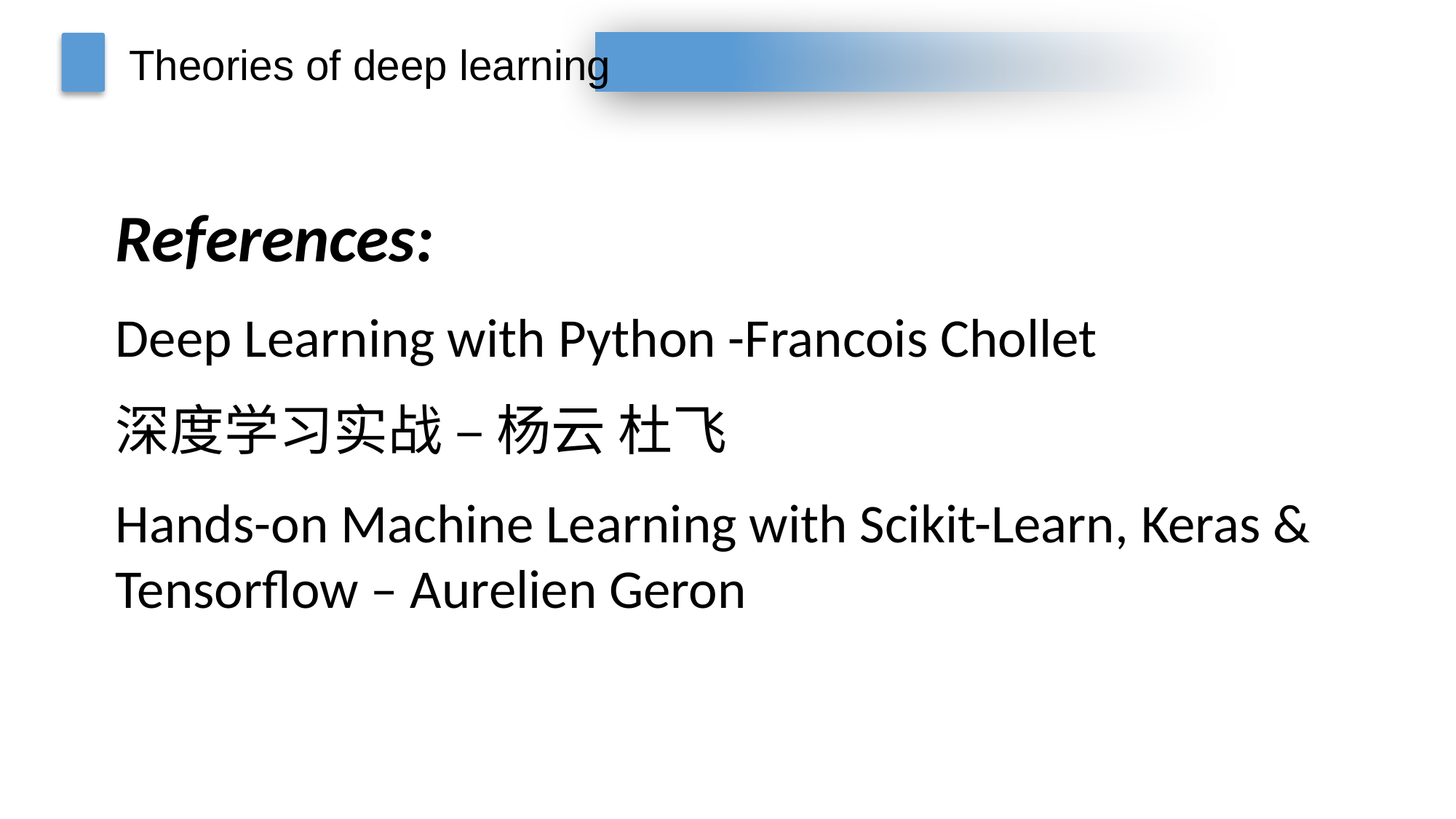

Theories of deep learning

References:
Deep Learning with Python -Francois Chollet
深度学习实战 – 杨云 杜飞
Hands-on Machine Learning with Scikit-Learn, Keras & Tensorflow – Aurelien Geron